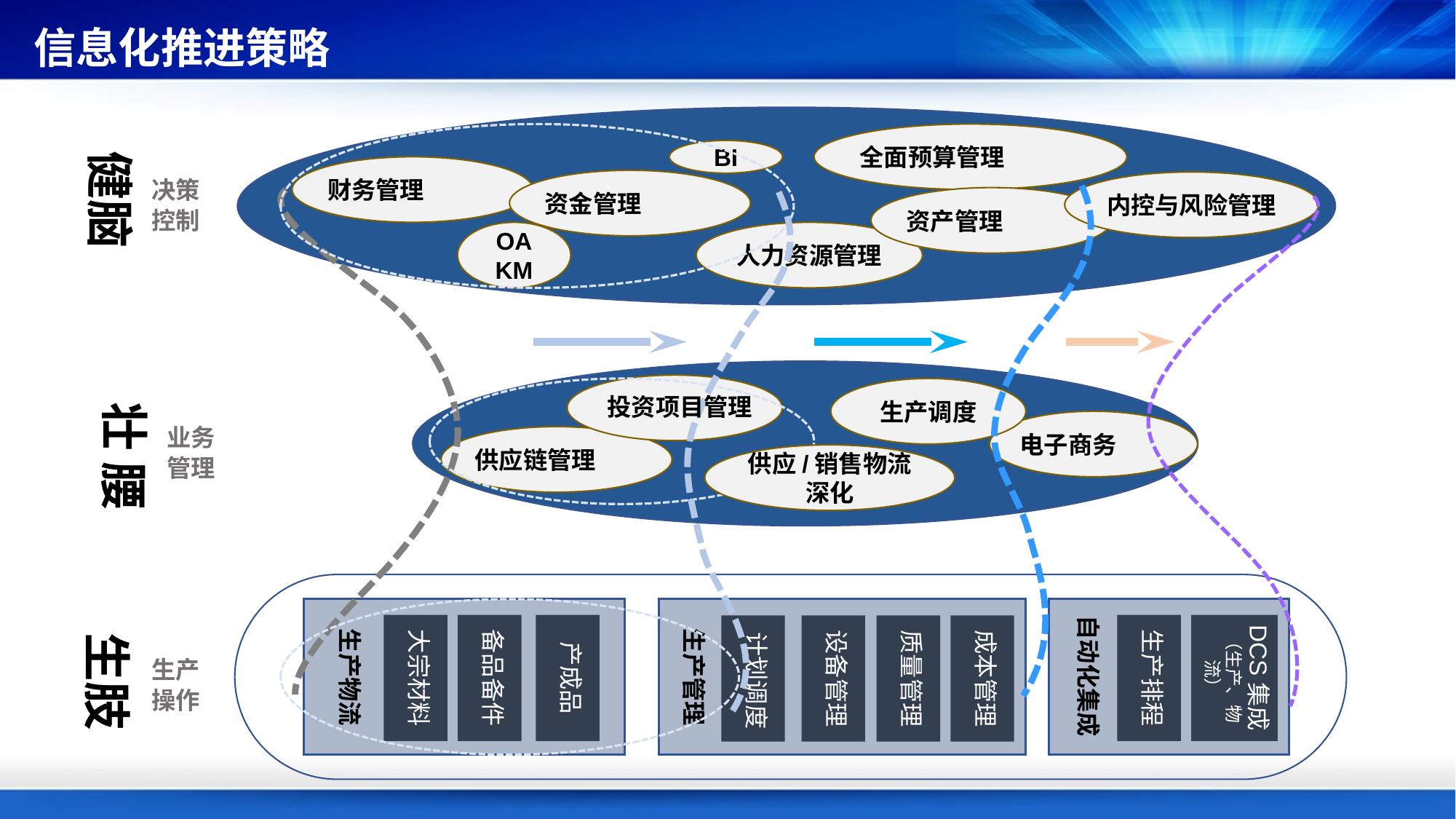

信息化推进策略

全面预算管理
BI
健脑
财务管理
决策
控制
资金管理
内控与风险管理

资产管理

人力资源管理
OA
KM

生产调度
投资项目管理

壮
业务
管理
电子商务
供应链管理
供应/销售物流深化
腰

  自动化集成

  生产物流
  生产管理
  前期咨询
大宗材料
产成品
  勘察设计
DCS集成（生产、物流）
备品备件
生产排程
  计划调度
设备管理
质量管理
成本管理
生肢
生产
操作